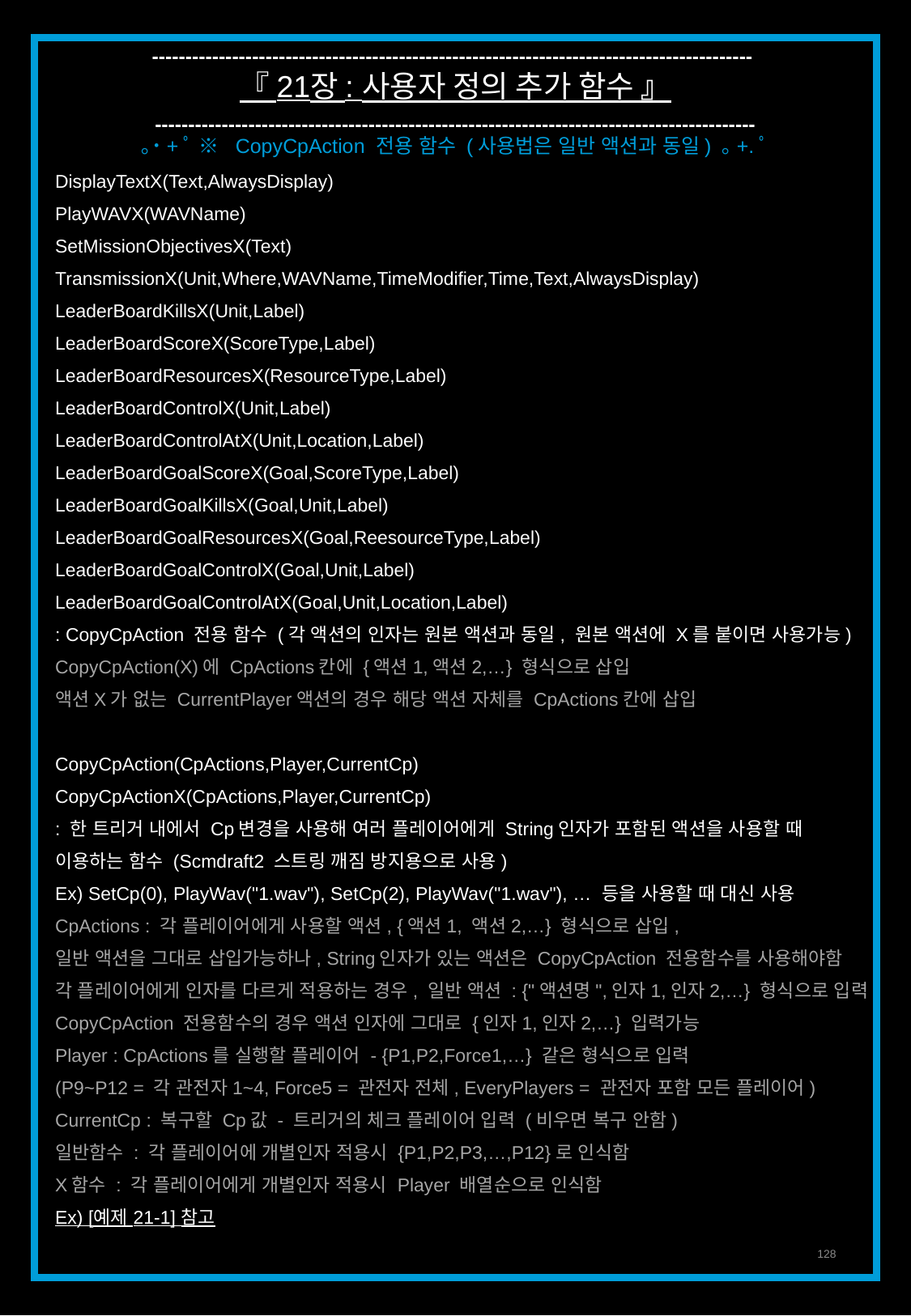

------------------------------------------------------------------------------------------
『 21장 : 사용자 정의 추가 함수 』
------------------------------------------------------------------------------------------

｡˙+ﾟ ※  CopyCpAction 전용 함수 (사용법은 일반 액션과 동일) ｡+.ﾟ
DisplayTextX(Text,AlwaysDisplay)
PlayWAVX(WAVName)
SetMissionObjectivesX(Text)
TransmissionX(Unit,Where,WAVName,TimeModifier,Time,Text,AlwaysDisplay)
LeaderBoardKillsX(Unit,Label)
LeaderBoardScoreX(ScoreType,Label)
LeaderBoardResourcesX(ResourceType,Label)
LeaderBoardControlX(Unit,Label)
LeaderBoardControlAtX(Unit,Location,Label)
LeaderBoardGoalScoreX(Goal,ScoreType,Label)
LeaderBoardGoalKillsX(Goal,Unit,Label)
LeaderBoardGoalResourcesX(Goal,ReesourceType,Label)
LeaderBoardGoalControlX(Goal,Unit,Label)
LeaderBoardGoalControlAtX(Goal,Unit,Location,Label)
: CopyCpAction 전용 함수 (각 액션의 인자는 원본 액션과 동일, 원본 액션에 X를 붙이면 사용가능)
CopyCpAction(X)에 CpActions칸에 {액션1,액션2,…} 형식으로 삽입
액션X가 없는 CurrentPlayer액션의 경우 해당 액션 자체를 CpActions칸에 삽입

CopyCpAction(CpActions,Player,CurrentCp)
CopyCpActionX(CpActions,Player,CurrentCp)
: 한 트리거 내에서 Cp변경을 사용해 여러 플레이어에게 String인자가 포함된 액션을 사용할 때
이용하는 함수 (Scmdraft2 스트링 깨짐 방지용으로 사용)
Ex) SetCp(0), PlayWav("1.wav"), SetCp(2), PlayWav("1.wav"), … 등을 사용할 때 대신 사용
CpActions : 각 플레이어에게 사용할 액션, {액션1, 액션2,…} 형식으로 삽입,
일반 액션을 그대로 삽입가능하나, String인자가 있는 액션은 CopyCpAction 전용함수를 사용해야함
각 플레이어에게 인자를 다르게 적용하는 경우, 일반 액션 : {"액션명",인자1,인자2,…} 형식으로 입력
CopyCpAction 전용함수의 경우 액션 인자에 그대로 {인자1,인자2,…} 입력가능
Player : CpActions를 실행할 플레이어 - {P1,P2,Force1,…} 같은 형식으로 입력
(P9~P12 = 각 관전자1~4, Force5 = 관전자 전체, EveryPlayers = 관전자 포함 모든 플레이어)
CurrentCp : 복구할 Cp값 - 트리거의 체크 플레이어 입력 (비우면 복구 안함)
일반함수 : 각 플레이어에 개별인자 적용시 {P1,P2,P3,…,P12}로 인식함
X함수 : 각 플레이어에게 개별인자 적용시 Player 배열순으로 인식함
Ex) [예제 21-1] 참고
128